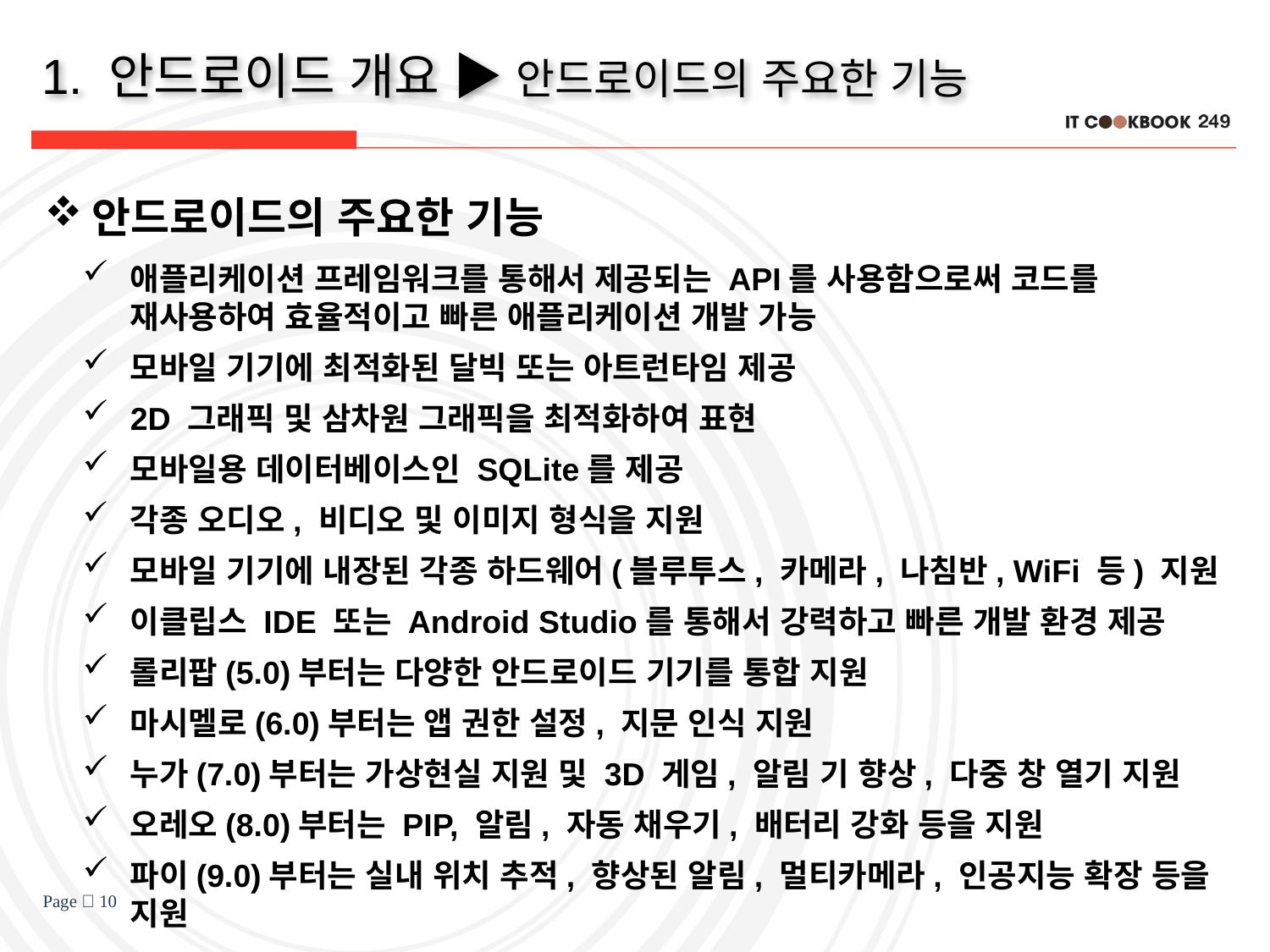

# 1. 안드로이드 개요 ▶ 안드로이드의 주요한 기능
안드로이드의 주요한 기능
애플리케이션 프레임워크를 통해서 제공되는 API를 사용함으로써 코드를 재사용하여 효율적이고 빠른 애플리케이션 개발 가능
모바일 기기에 최적화된 달빅 또는 아트런타임 제공
2D 그래픽 및 삼차원 그래픽을 최적화하여 표현
모바일용 데이터베이스인 SQLite를 제공
각종 오디오, 비디오 및 이미지 형식을 지원
모바일 기기에 내장된 각종 하드웨어(블루투스, 카메라, 나침반, WiFi 등) 지원
이클립스 IDE 또는 Android Studio를 통해서 강력하고 빠른 개발 환경 제공
롤리팝(5.0)부터는 다양한 안드로이드 기기를 통합 지원
마시멜로(6.0)부터는 앱 권한 설정, 지문 인식 지원
누가(7.0)부터는 가상현실 지원 및 3D 게임, 알림 기 향상, 다중 창 열기 지원
오레오(8.0)부터는 PIP, 알림, 자동 채우기, 배터리 강화 등을 지원
파이(9.0)부터는 실내 위치 추적, 향상된 알림, 멀티카메라, 인공지능 확장 등을 지원